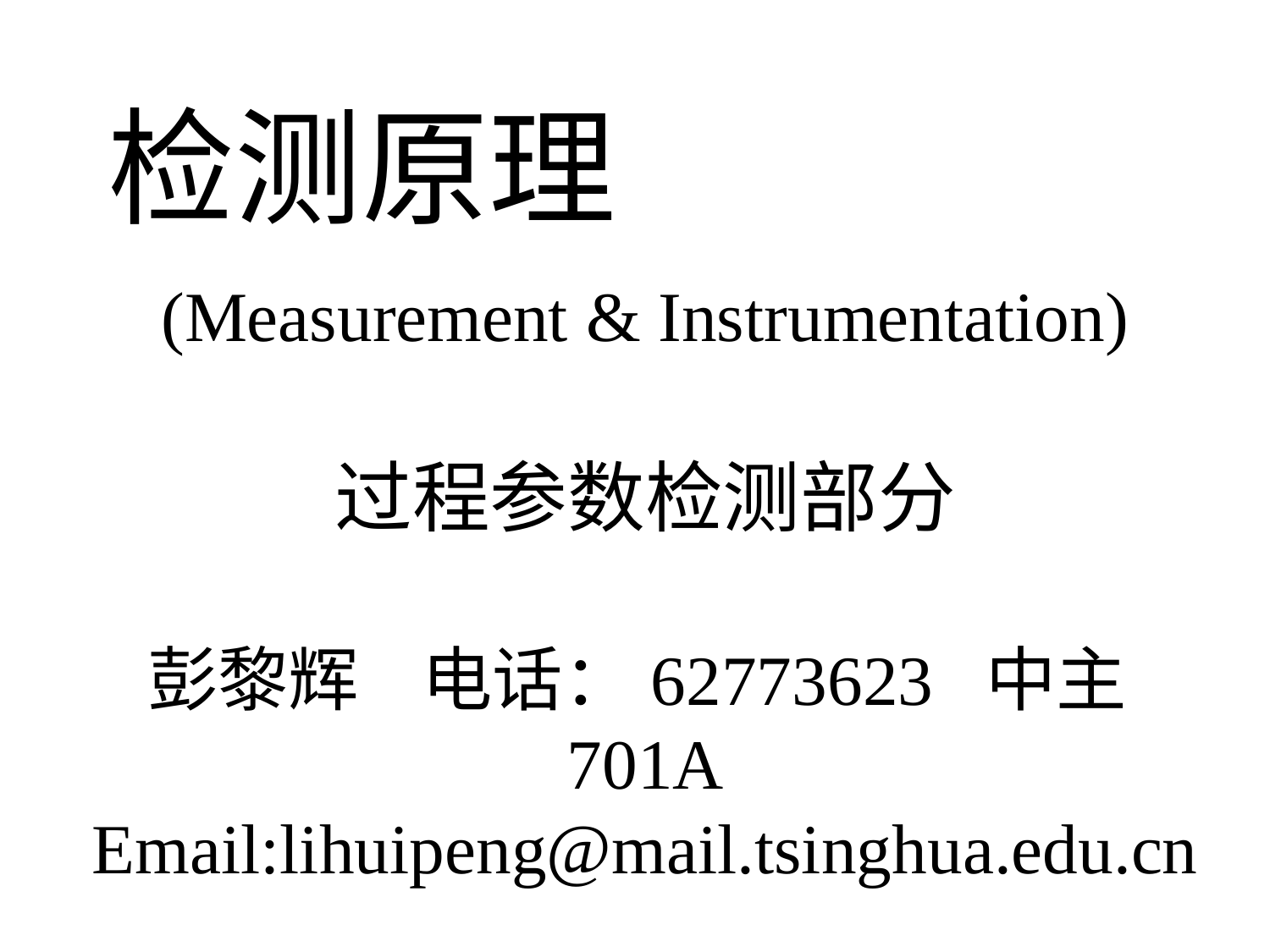

检测原理
(Measurement & Instrumentation)

过程参数检测部分

彭黎辉    电话：62773623  中主701A
Email:lihuipeng@mail.tsinghua.edu.cn